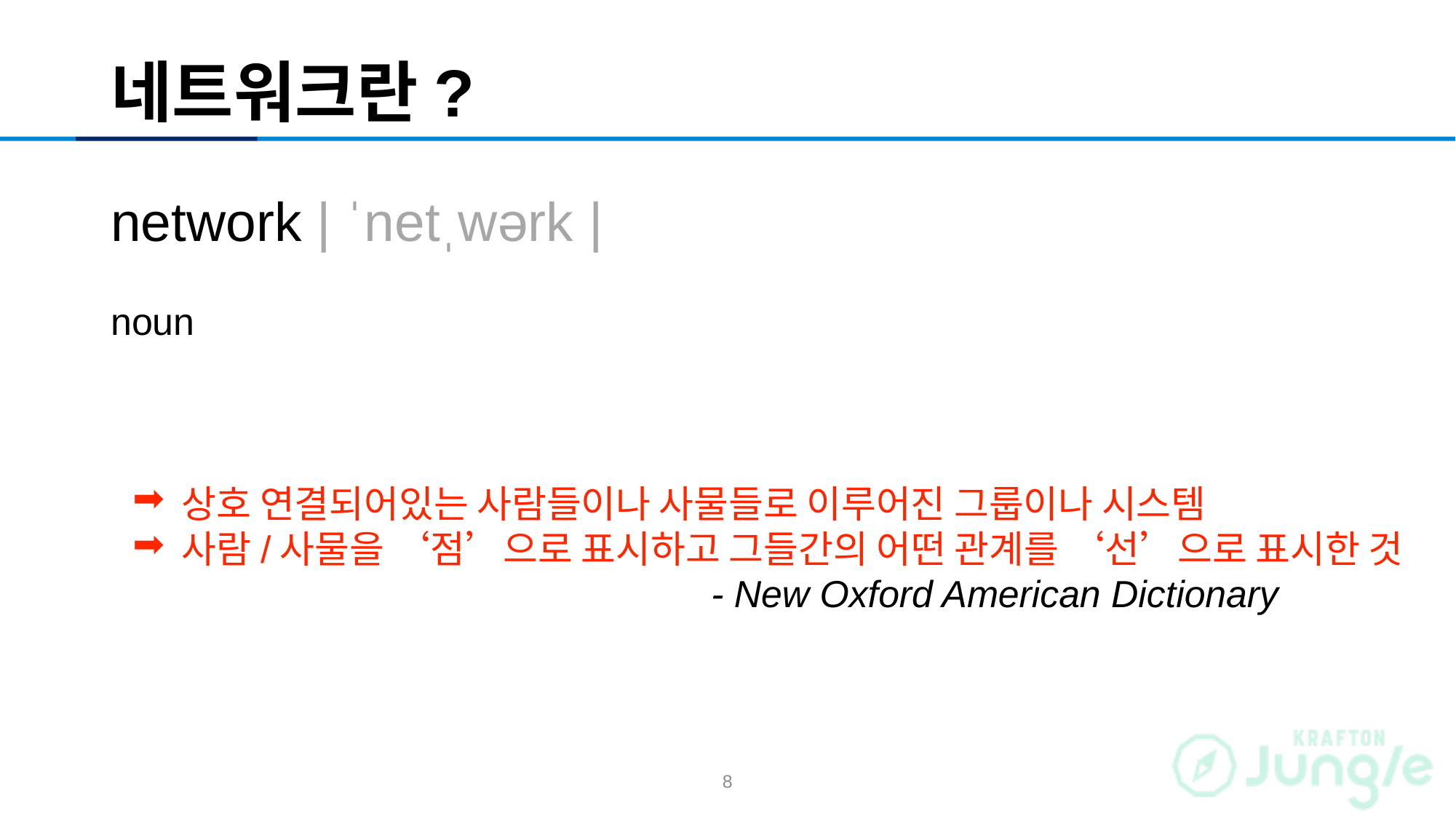

# 네트워크란?
network | ˈnetˌwərk |

noun

1 an arrangement of intersecting horizontal and vertical lines.
2 a group or system of interconnected people or things.

- New Oxford American Dictionary

 상호 연결되어있는 사람들이나 사물들로 이루어진 그룹이나 시스템
 사람/사물을 ‘점’으로 표시하고 그들간의 어떤 관계를 ‘선’으로 표시한 것
8